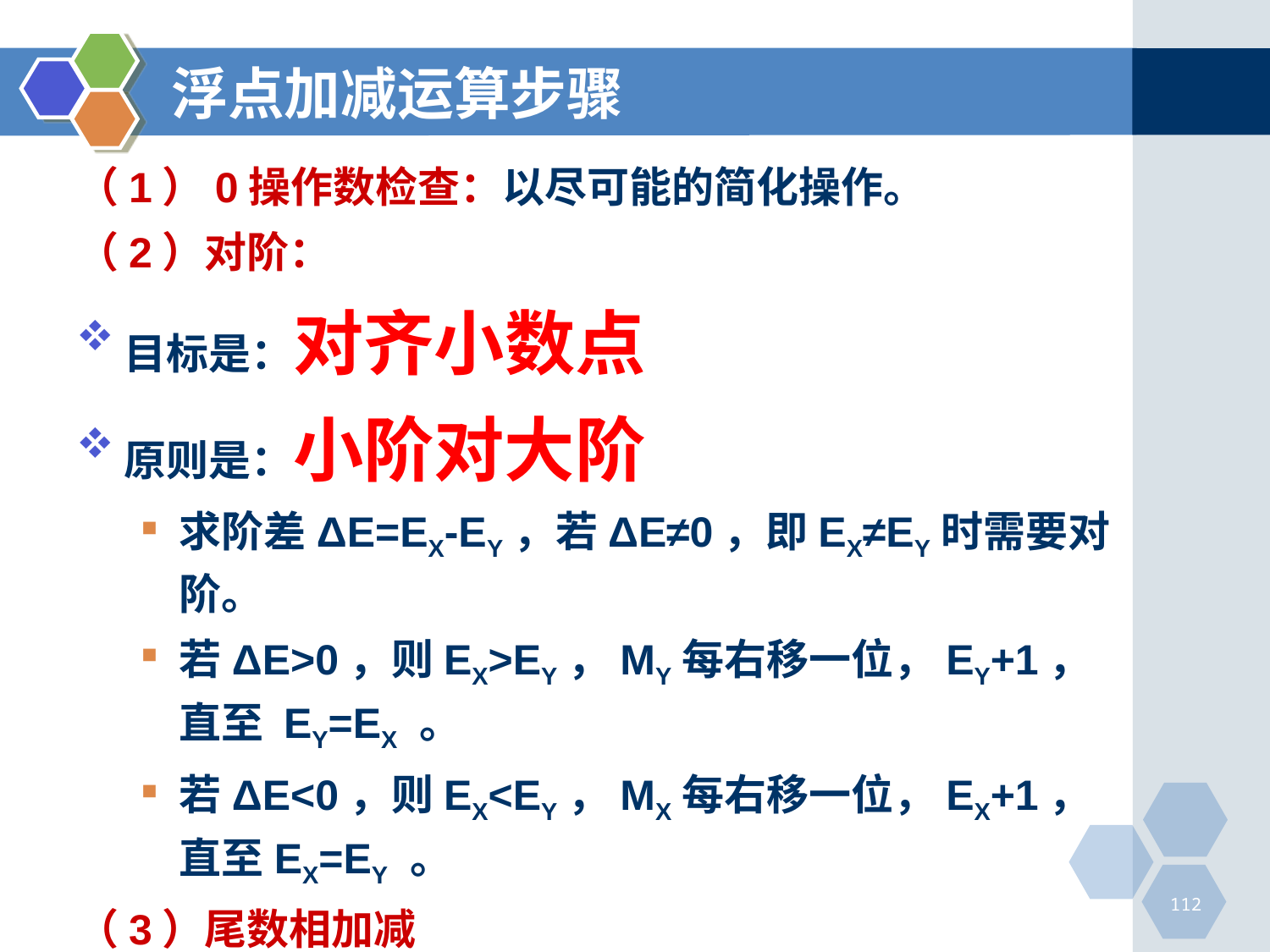

# 浮点加减运算步骤
（1）0操作数检查：以尽可能的简化操作。
（2）对阶：
目标是：对齐小数点
原则是：小阶对大阶
求阶差ΔE=EX-EY，若ΔE≠0，即EX≠EY时需要对阶。
若ΔE>0，则EX>EY，MY每右移一位，EY+1，直至 EY=EX 。
若ΔE<0，则EX<EY，MX每右移一位，EX+1，直至EX=EY 。
（3）尾数相加减
112